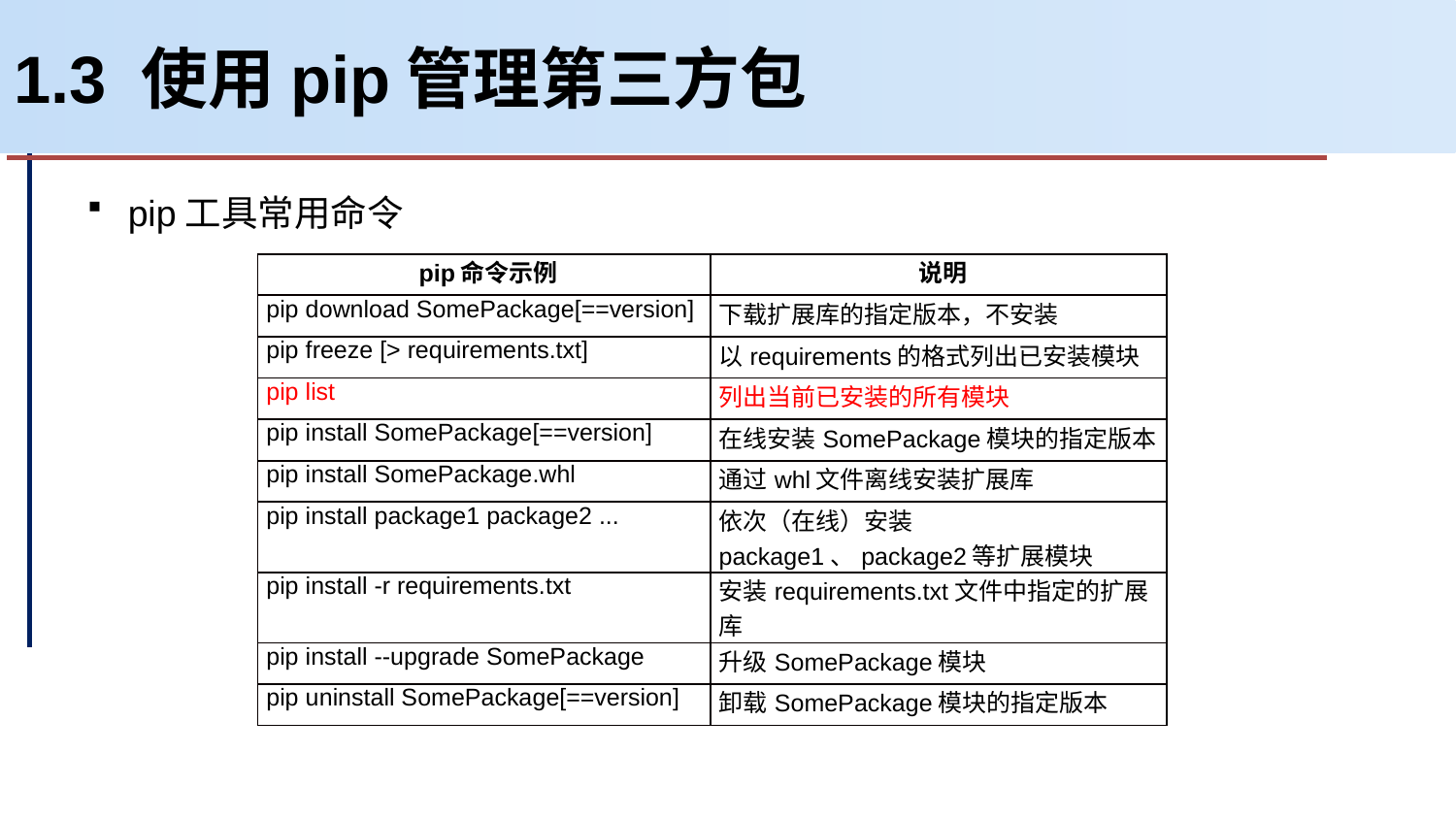

# 1.3 使用pip管理第三方包
pip工具常用命令
| pip命令示例 | 说明 |
| --- | --- |
| pip download SomePackage[==version] | 下载扩展库的指定版本，不安装 |
| pip freeze [> requirements.txt] | 以requirements的格式列出已安装模块 |
| pip list | 列出当前已安装的所有模块 |
| pip install SomePackage[==version] | 在线安装SomePackage模块的指定版本 |
| pip install SomePackage.whl | 通过whl文件离线安装扩展库 |
| pip install package1 package2 ... | 依次（在线）安装package1、package2等扩展模块 |
| pip install -r requirements.txt | 安装requirements.txt文件中指定的扩展库 |
| pip install --upgrade SomePackage | 升级SomePackage模块 |
| pip uninstall SomePackage[==version] | 卸载SomePackage模块的指定版本 |